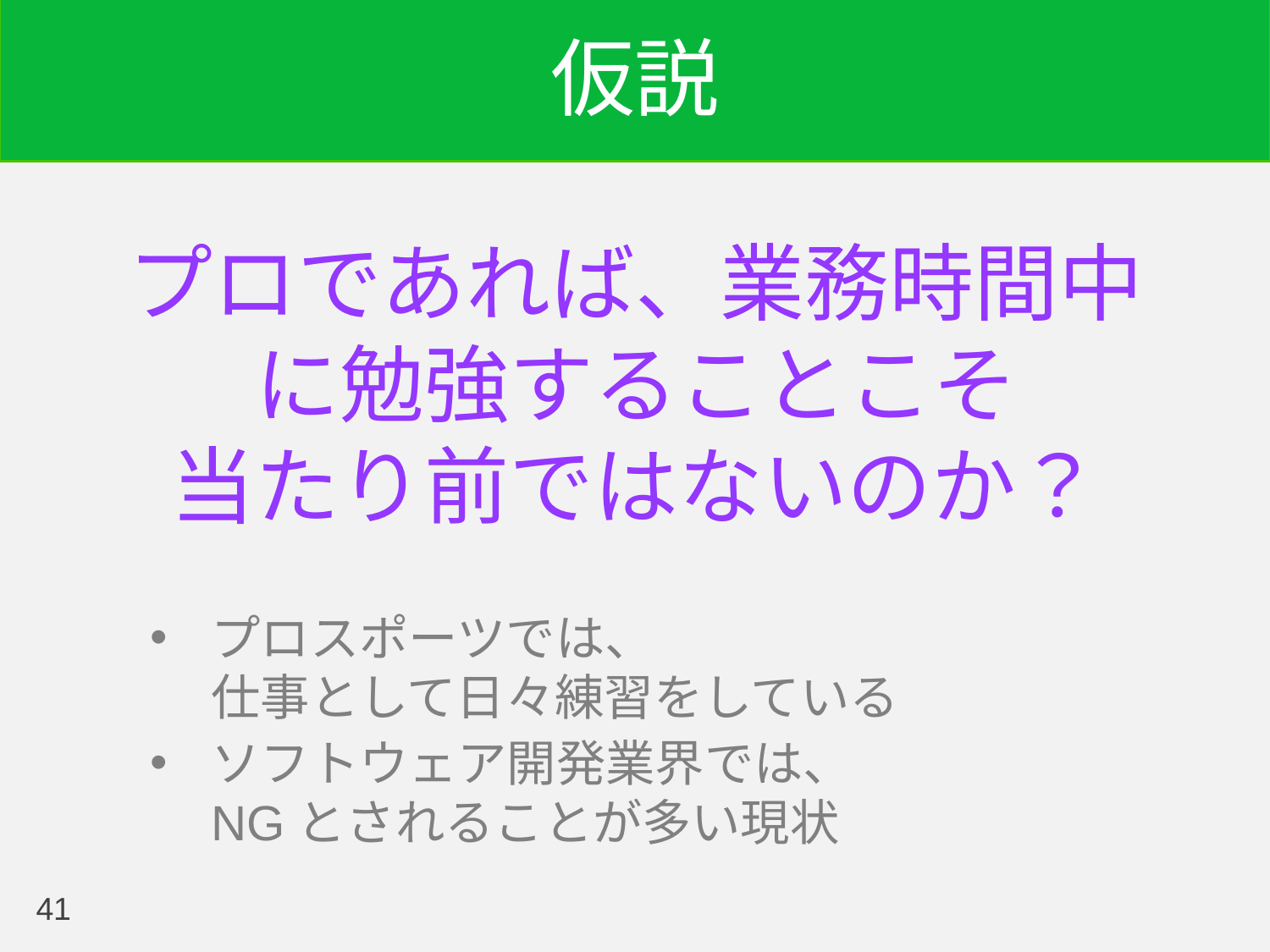

# 仮説
プロであれば、業務時間中に勉強することこそ
当たり前ではないのか？

プロスポーツでは、
仕事として日々練習をしている
ソフトウェア開発業界では、
NGとされることが多い現状
41